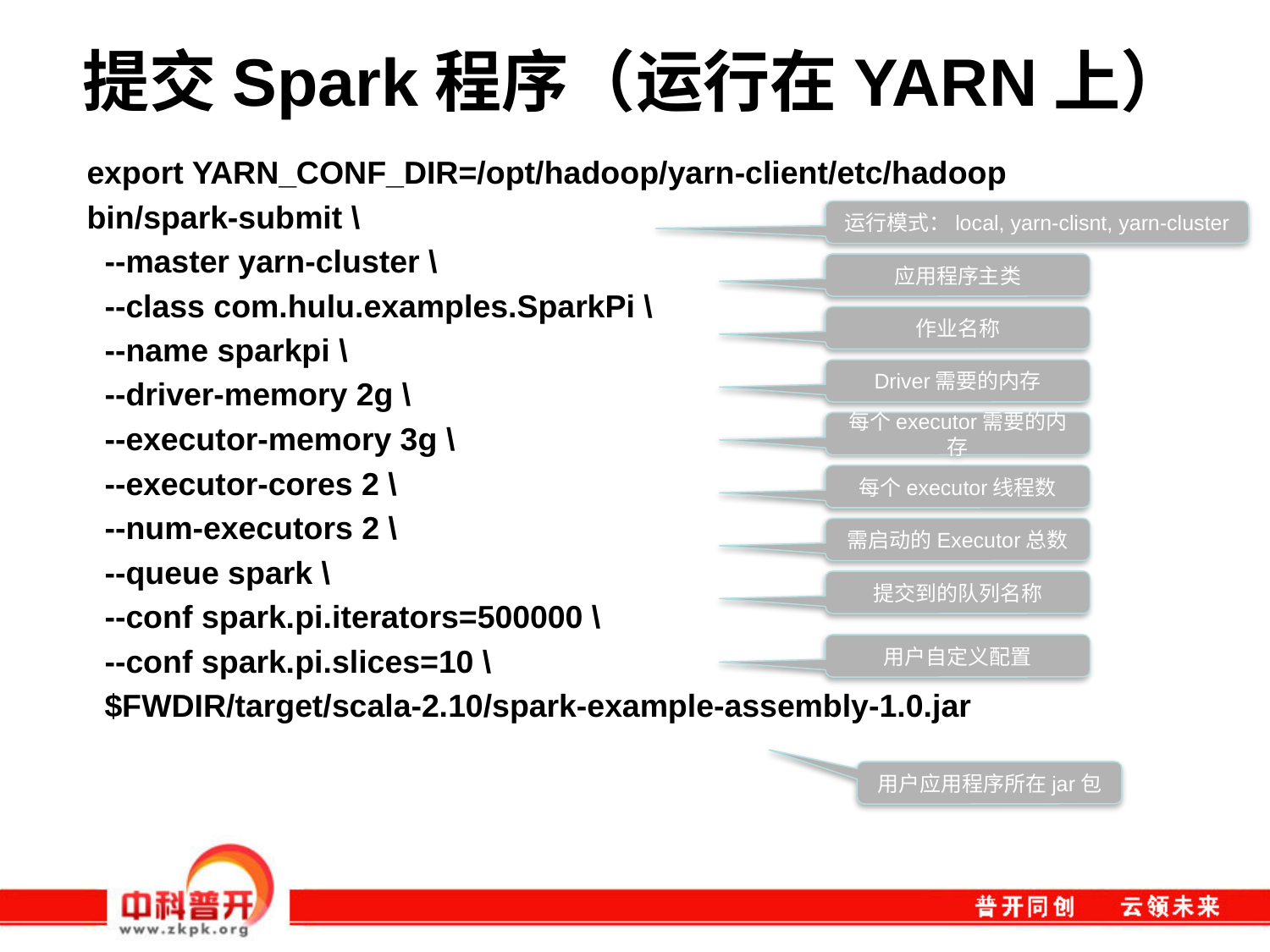

# 提交Spark程序（运行在YARN上）
export YARN_CONF_DIR=/opt/hadoop/yarn-client/etc/hadoop
bin/spark-submit \
  --master yarn-cluster \
  --class com.hulu.examples.SparkPi \
  --name sparkpi \
  --driver-memory 2g \
  --executor-memory 3g \
  --executor-cores 2 \
  --num-executors 2 \
  --queue spark \
  --conf spark.pi.iterators=500000 \
  --conf spark.pi.slices=10 \
  $FWDIR/target/scala-2.10/spark-example-assembly-1.0.jar
运行模式：local, yarn-clisnt, yarn-cluster
应用程序主类
作业名称
Driver需要的内存
每个executor需要的内存
每个executor线程数
需启动的Executor总数
提交到的队列名称
用户自定义配置
用户应用程序所在jar包